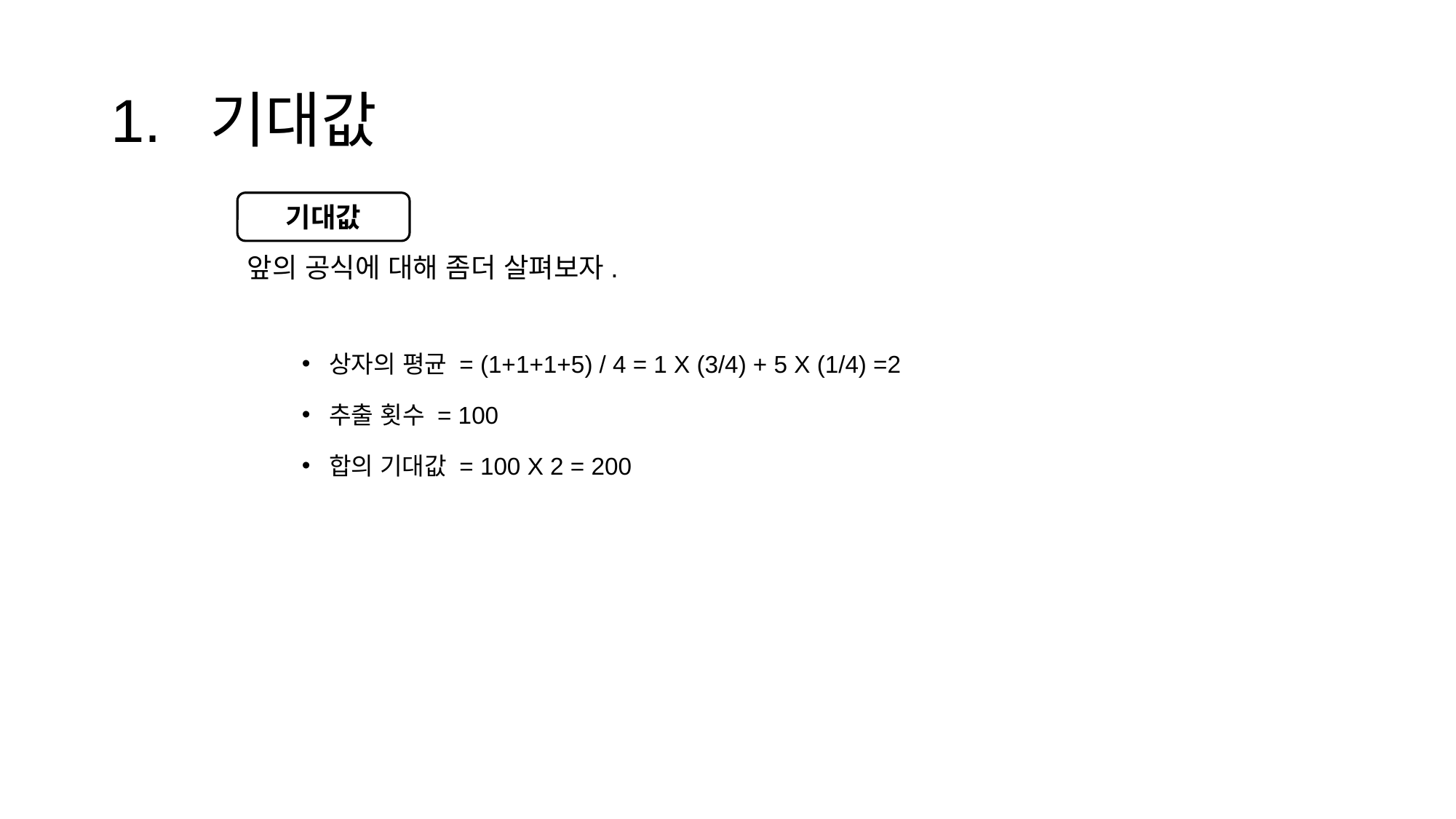

# 1.  기대값

앞의 공식에 대해 좀더 살펴보자.

상자의 평균 = (1+1+1+5) / 4 = 1 X (3/4) + 5 X (1/4) =2
추출 횟수 = 100
합의 기대값 = 100 X 2 = 200

기대값